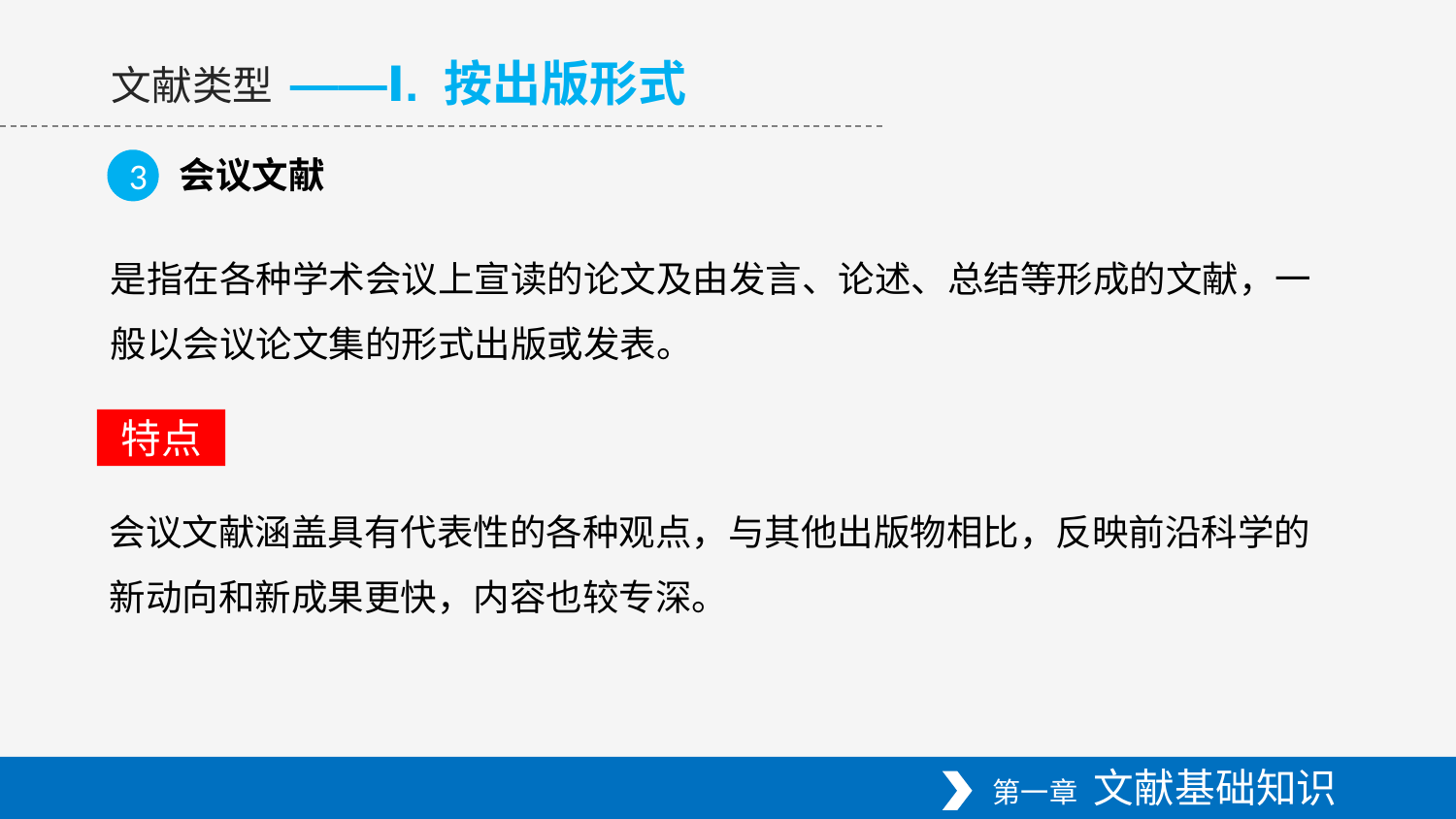

——Ⅰ. 按出版形式
文献类型
会议文献
3
是指在各种学术会议上宣读的论文及由发言、论述、总结等形成的文献，一般以会议论文集的形式出版或发表。

特点

会议文献涵盖具有代表性的各种观点，与其他出版物相比，反映前沿科学的新动向和新成果更快，内容也较专深。